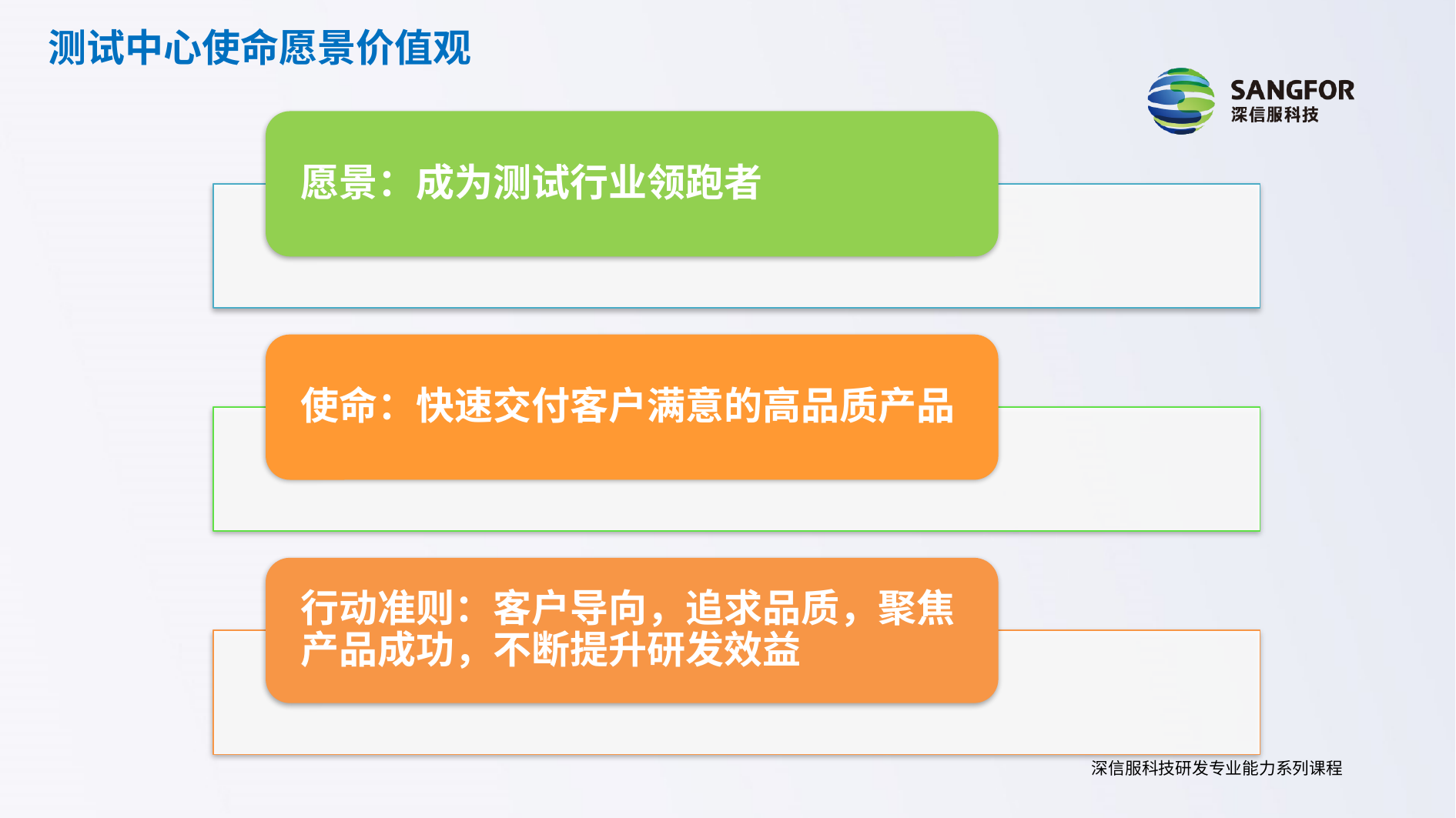

测试中心使命愿景价值观
愿景：成为测试行业领跑者
使命：快速交付客户满意的高品质产品
行动准则：客户导向，追求品质，聚焦产品成功，不断提升研发效益